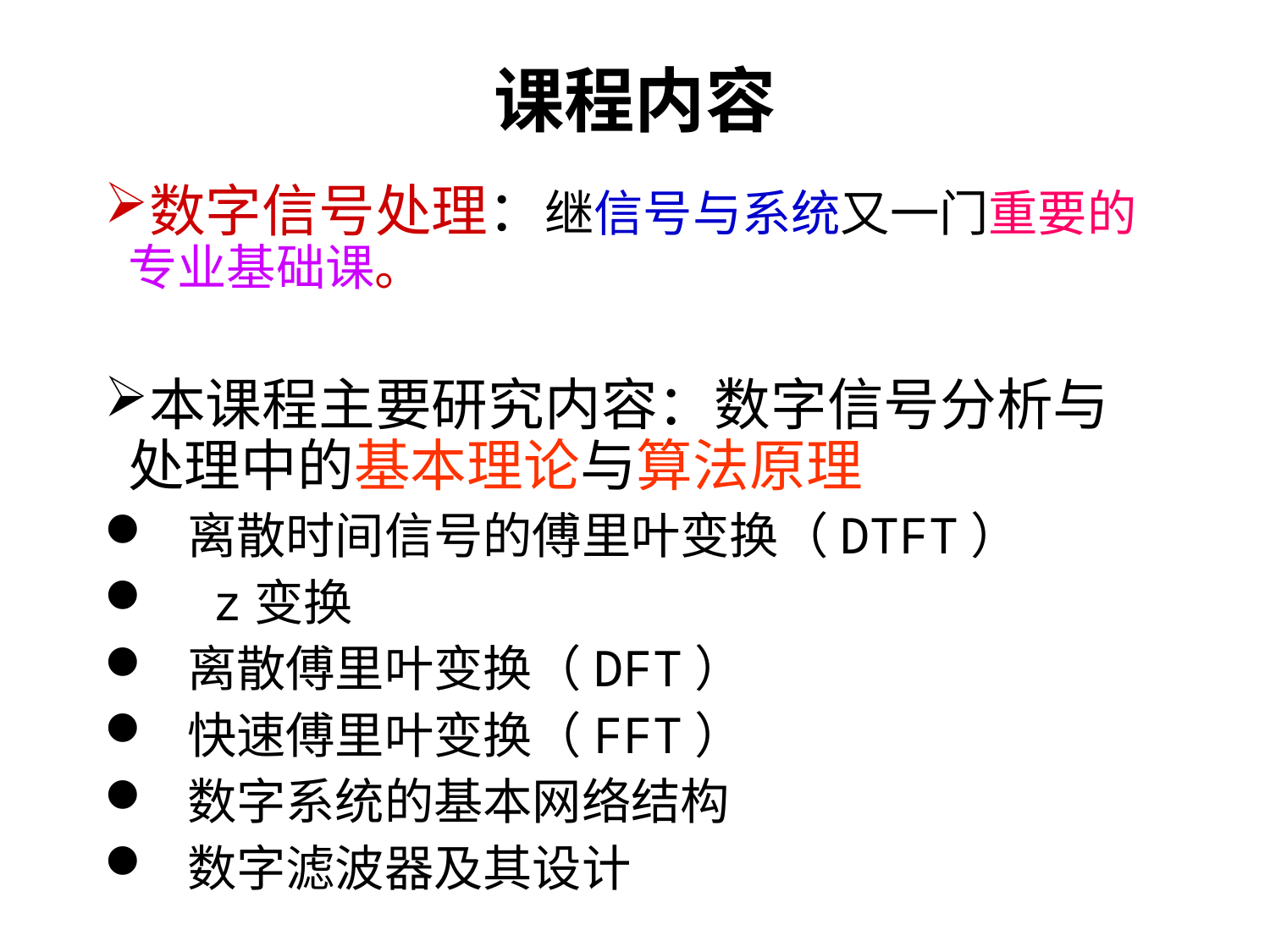

# 课程内容
数字信号处理：继信号与系统又一门重要的专业基础课。

本课程主要研究内容：数字信号分析与处理中的基本理论与算法原理
  离散时间信号的傅里叶变换（DTFT）
  z变换
  离散傅里叶变换（DFT）
  快速傅里叶变换（FFT）
  数字系统的基本网络结构
  数字滤波器及其设计